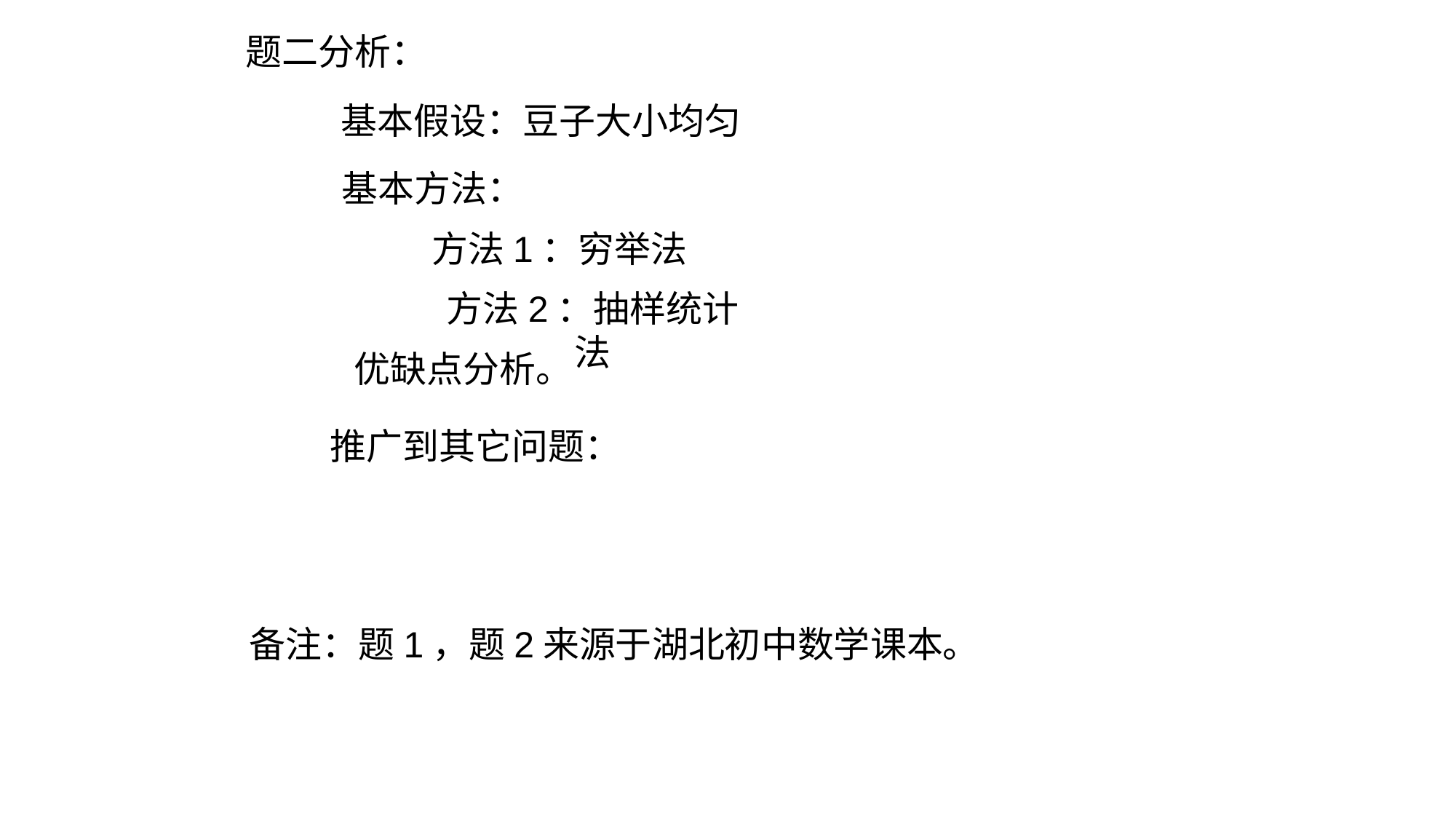

题二分析：
基本假设：豆子大小均匀
基本方法：
方法1：穷举法
方法2：抽样统计法
优缺点分析。
推广到其它问题：
备注：题1，题2来源于湖北初中数学课本。